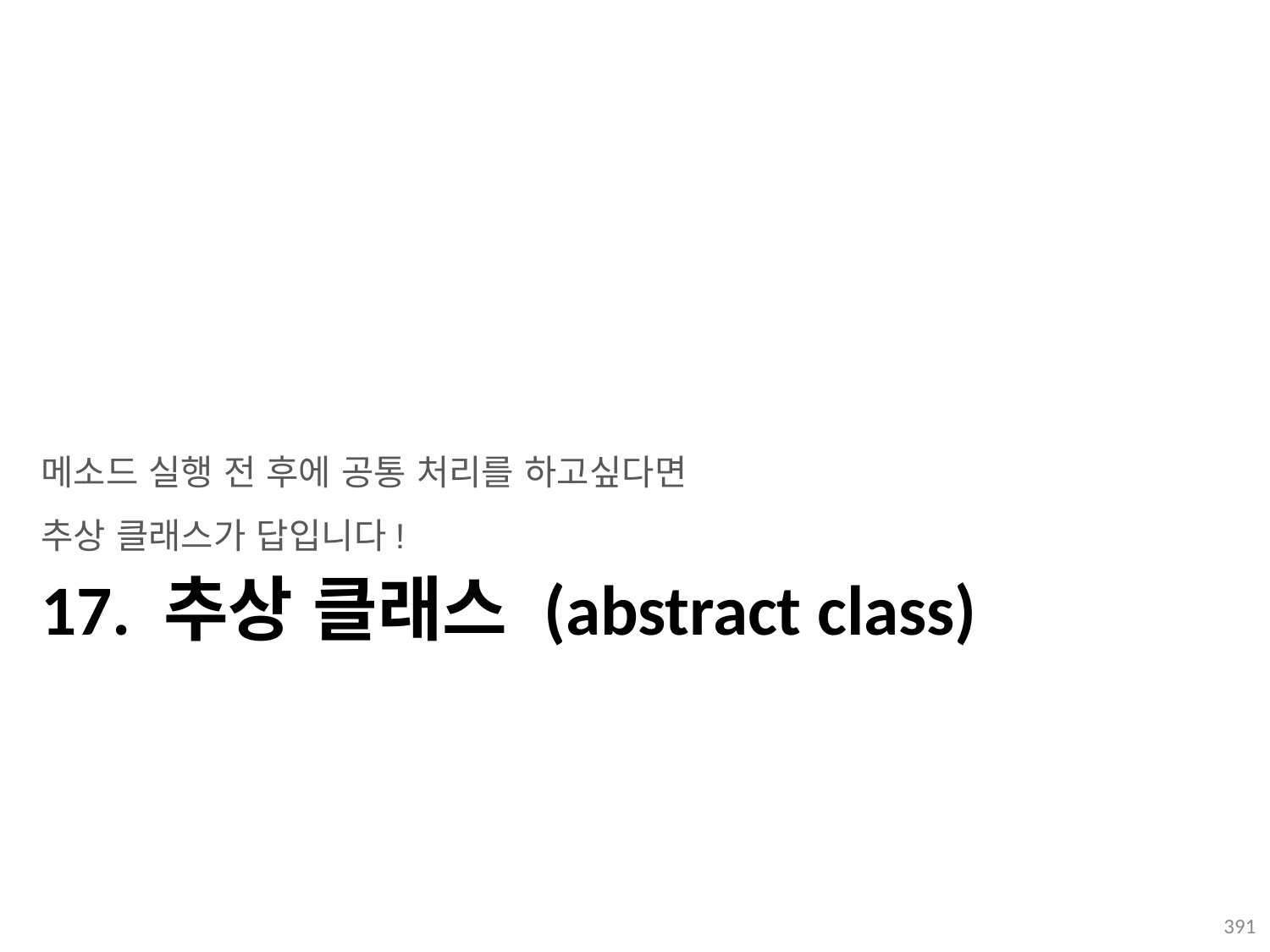

메소드 실행 전 후에 공통 처리를 하고싶다면
추상 클래스가 답입니다!
# 17. 추상 클래스 (abstract class)
391